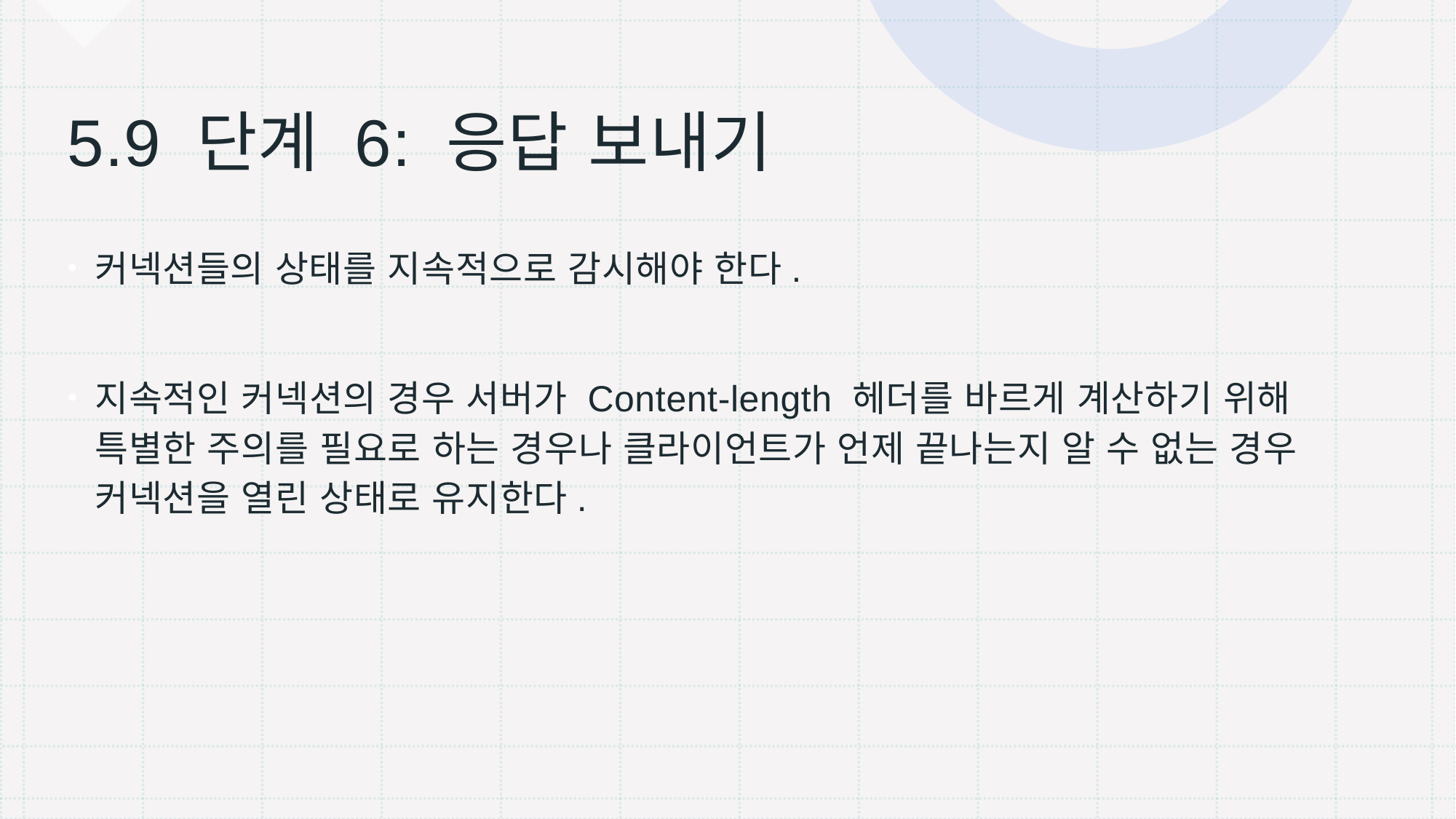

# 5.9 단계 6: 응답 보내기
커넥션들의 상태를 지속적으로 감시해야 한다.

지속적인 커넥션의 경우 서버가 Content-length 헤더를 바르게 계산하기 위해 특별한 주의를 필요로 하는 경우나 클라이언트가 언제 끝나는지 알 수 없는 경우 커넥션을 열린 상태로 유지한다.